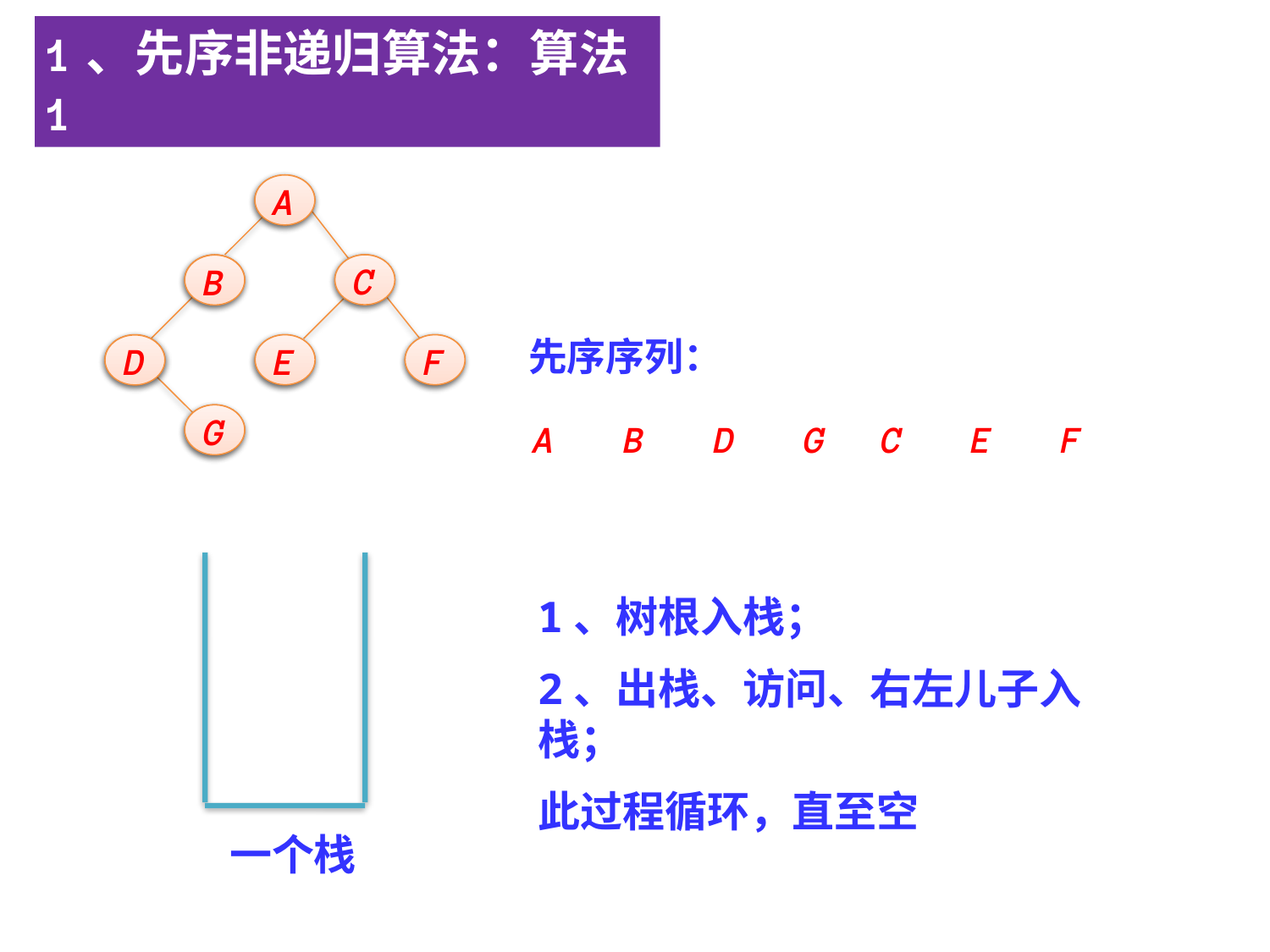

1、先序非递归算法：算法1
A
A

B
C
C
B

先序序列：
D
E
E
F
F
D

G
G
A
B
D
G
C
E
F

1、树根入栈；
2、出栈、访问、右左儿子入栈；
此过程循环，直至空

一个栈